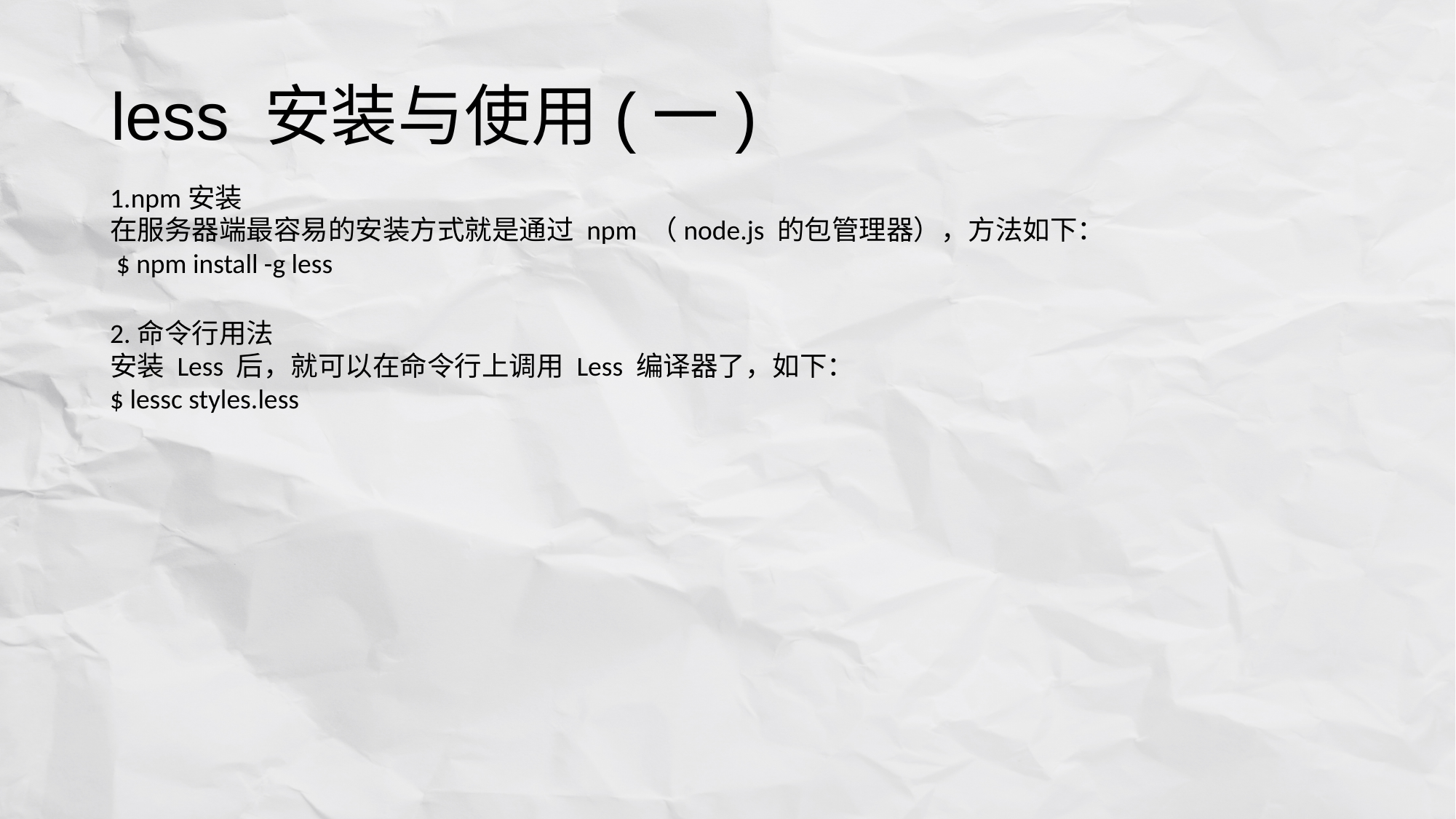

# less 安装与使用(一)
1.npm安装
在服务器端最容易的安装方式就是通过 npm （node.js 的包管理器），方法如下：
 $ npm install -g less

2.命令行用法
安装 Less 后，就可以在命令行上调用 Less 编译器了，如下：
$ lessc styles.less